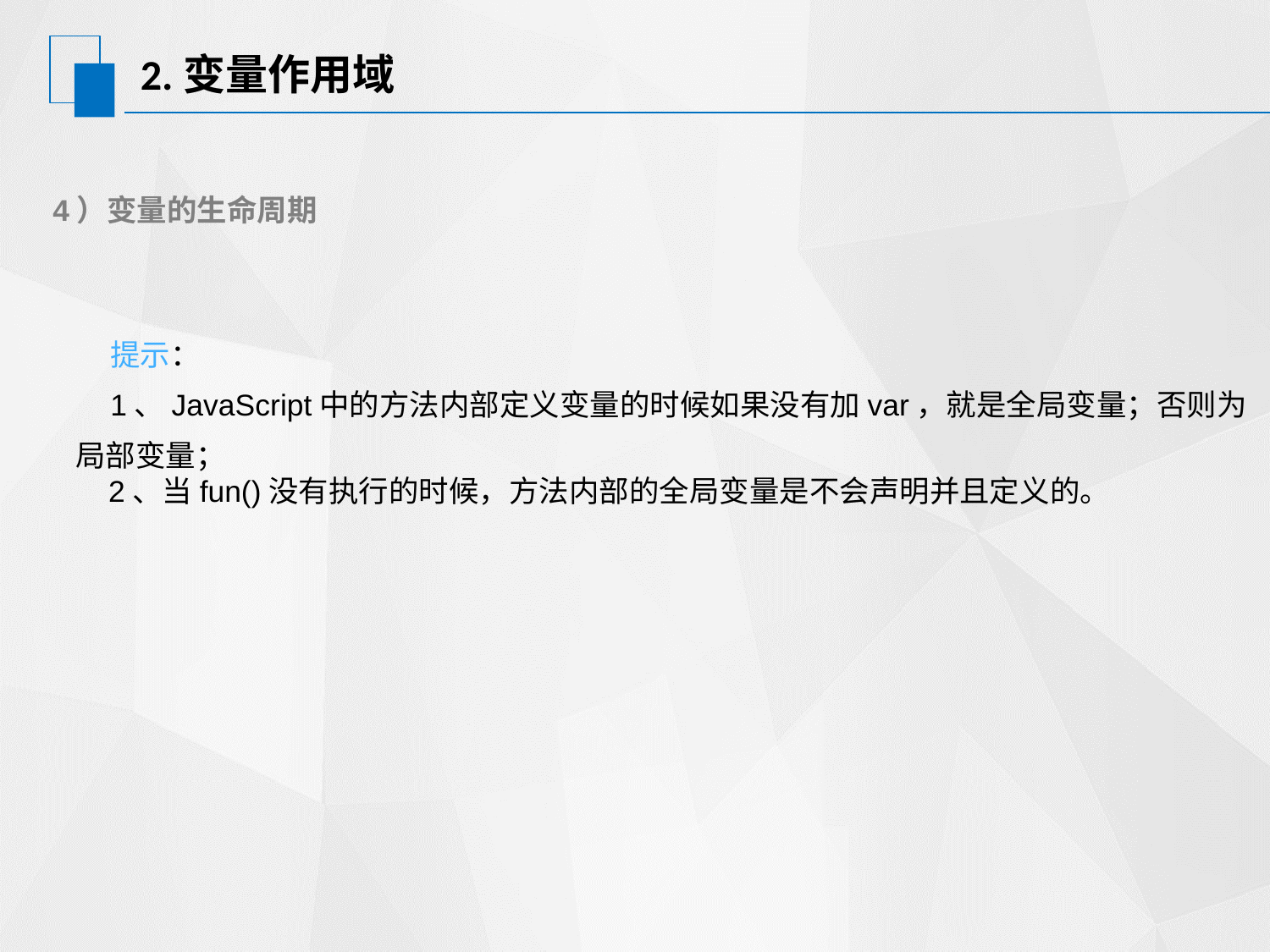

# 2.变量作用域
4）变量的生命周期
提示：
1、JavaScript中的方法内部定义变量的时候如果没有加var，就是全局变量；否则为局部变量；
    2、当fun()没有执行的时候，方法内部的全局变量是不会声明并且定义的。